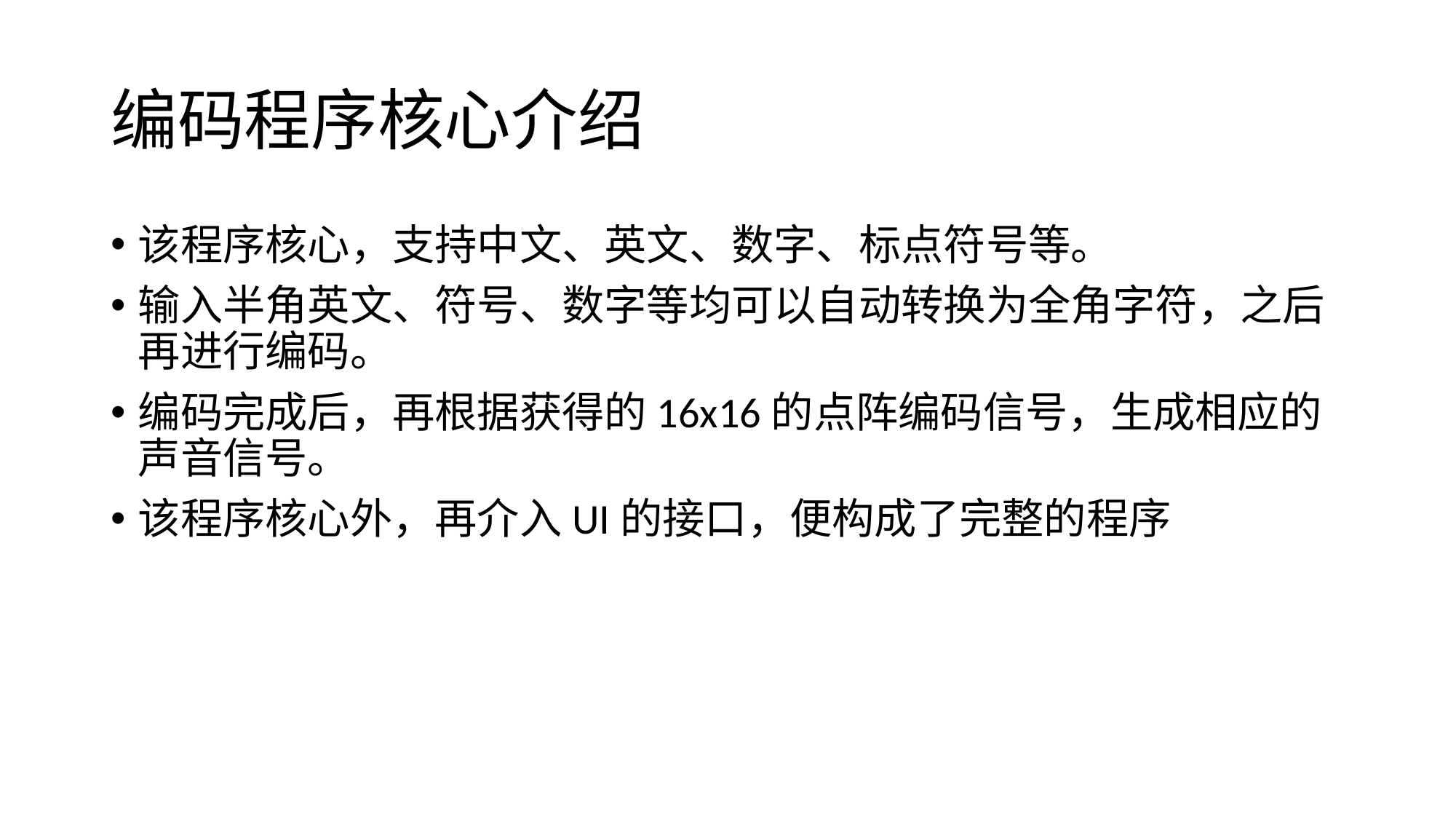

# 编码程序核心介绍
该程序核心，支持中文、英文、数字、标点符号等。
输入半角英文、符号、数字等均可以自动转换为全角字符，之后再进行编码。
编码完成后，再根据获得的16x16的点阵编码信号，生成相应的声音信号。
该程序核心外，再介入UI的接口，便构成了完整的程序